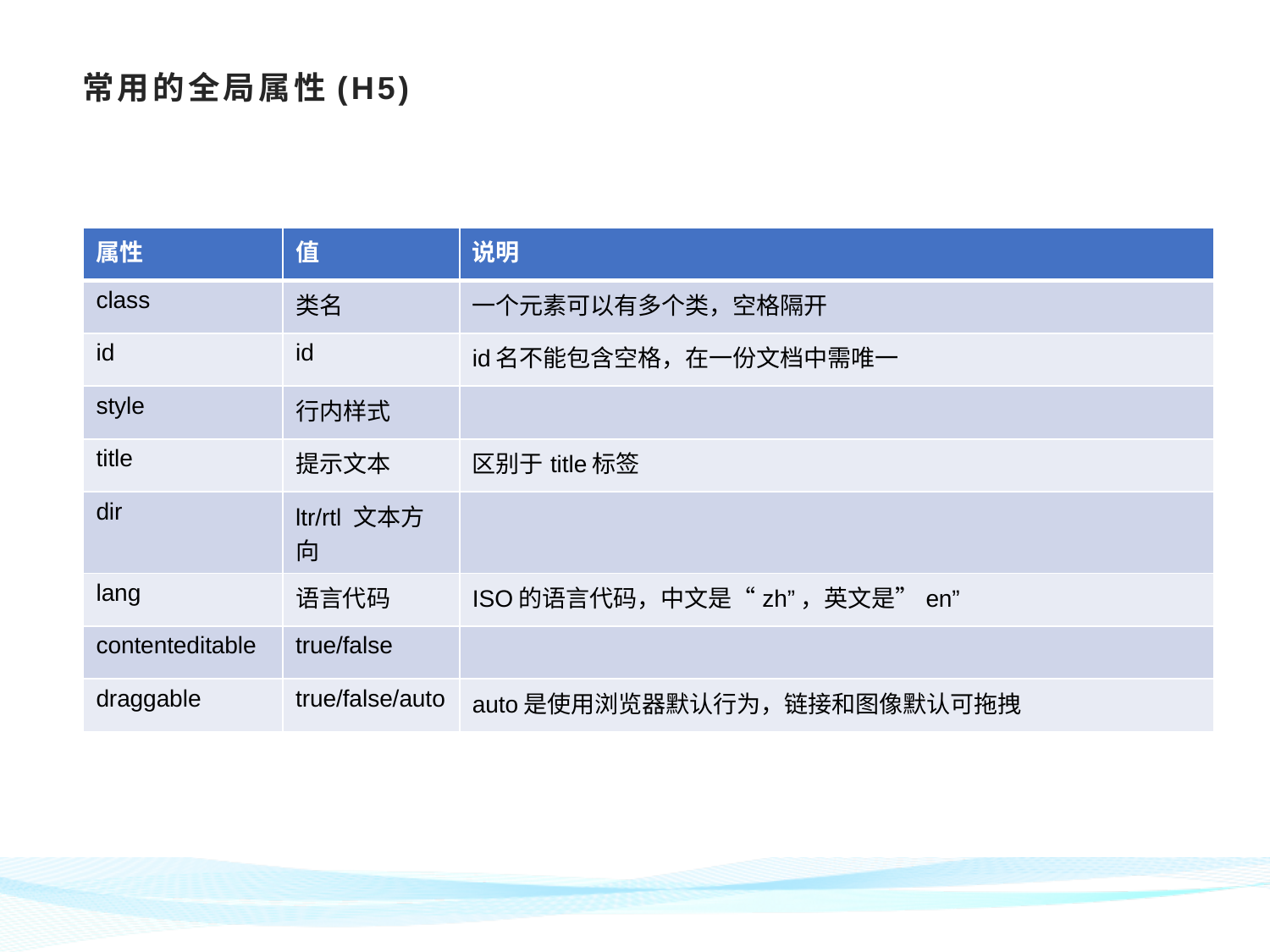

# 常用的全局属性(H5)
| 属性 | 值 | 说明 |
| --- | --- | --- |
| class | 类名 | 一个元素可以有多个类，空格隔开 |
| id | id | id名不能包含空格，在一份文档中需唯一 |
| style | 行内样式 |  |
| title | 提示文本 | 区别于title标签 |
| dir | ltr/rtl 文本方向 |  |
| lang | 语言代码 | ISO的语言代码，中文是“zh”，英文是”en” |
| contenteditable | true/false |  |
| draggable | true/false/auto | auto是使用浏览器默认行为，链接和图像默认可拖拽 |